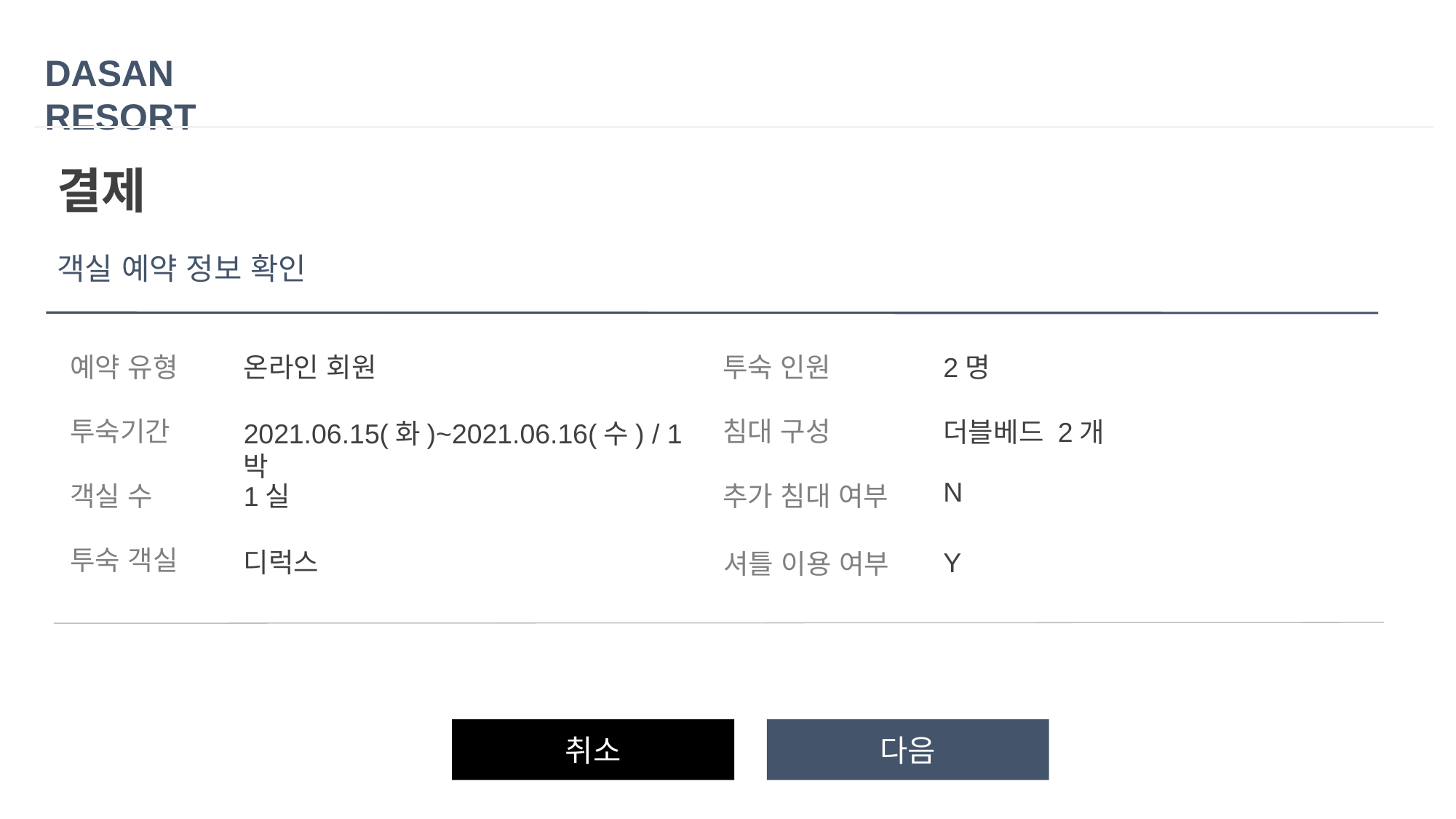

DASAN RESORT
결제
객실 예약 정보 확인
예약 유형
온라인 회원
투숙 인원
2명
투숙기간
침대 구성
더블베드 2개
2021.06.15(화)~2021.06.16(수) / 1박
N
객실 수
1실
추가 침대 여부
투숙 객실
디럭스
Y
셔틀 이용 여부
취소
다음